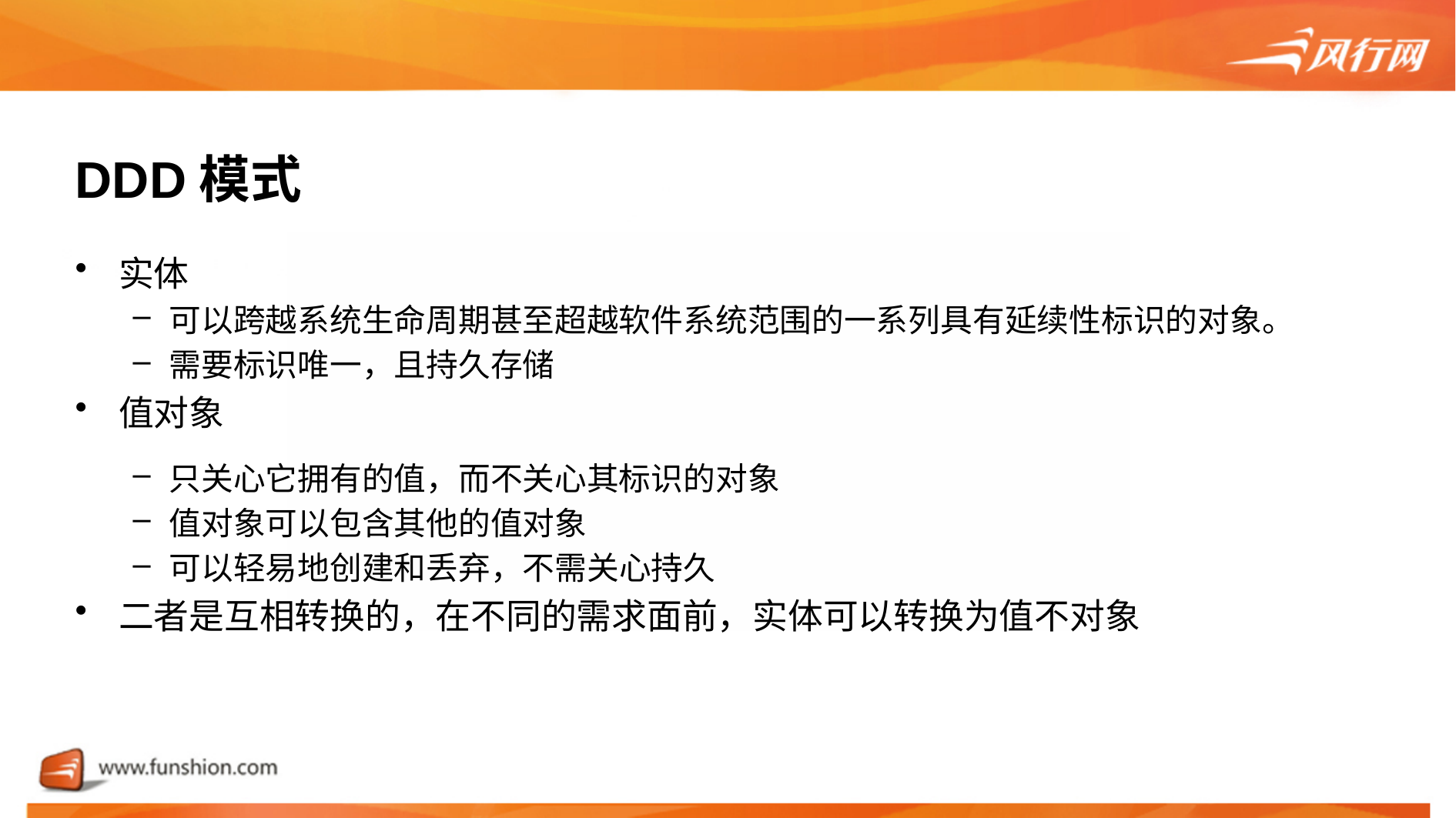

# DDD模式
实体
可以跨越系统生命周期甚至超越软件系统范围的一系列具有延续性标识的对象。
需要标识唯一，且持久存储
值对象
只关心它拥有的值，而不关心其标识的对象
值对象可以包含其他的值对象
可以轻易地创建和丢弃，不需关心持久
二者是互相转换的，在不同的需求面前，实体可以转换为值不对象